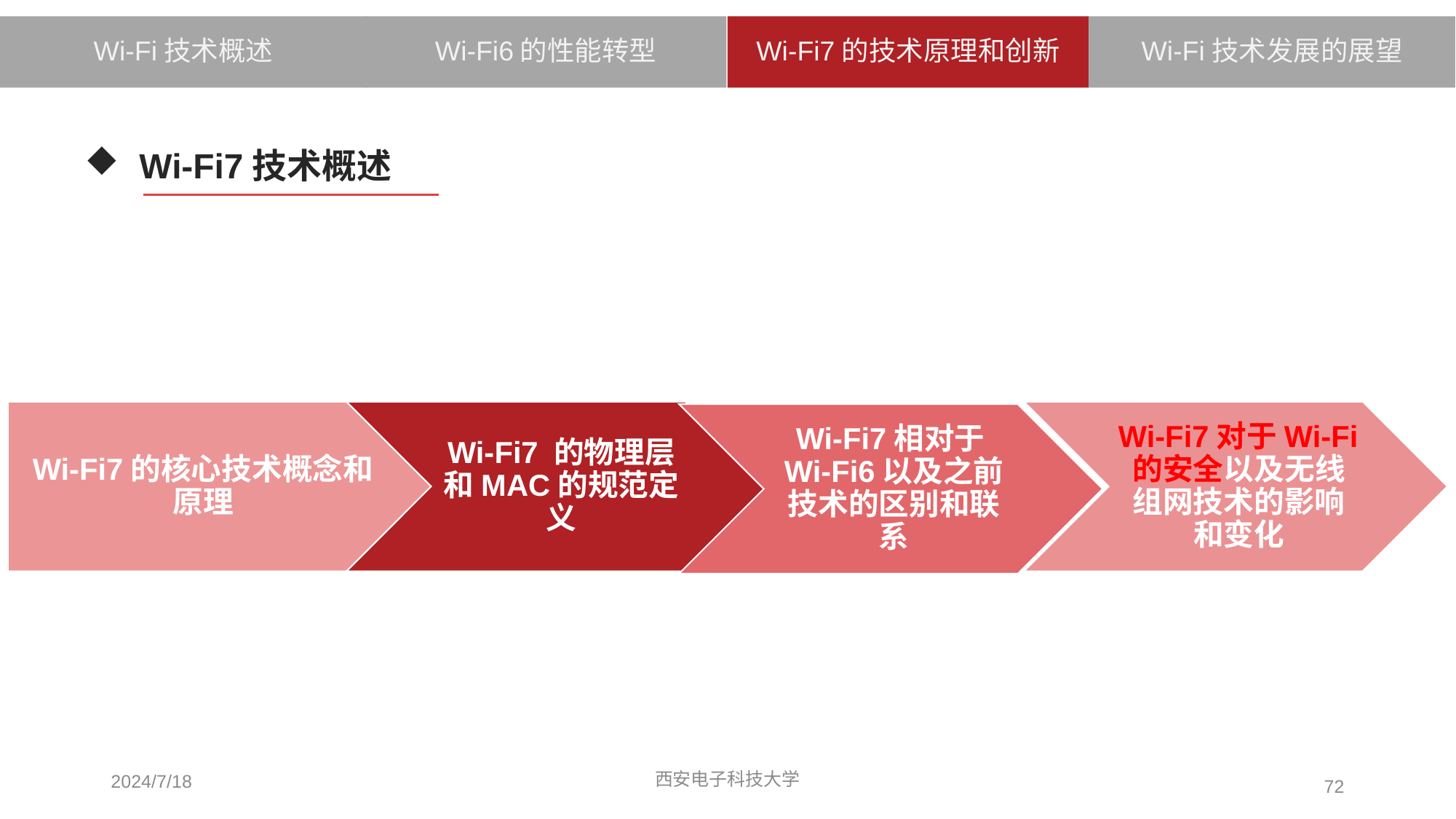

Wi-Fi6的性能转型
Wi-Fi7的技术原理和创新
Wi-Fi技术发展的展望
Wi-Fi技术概述
# Wi-Fi7技术概述
Wi-Fi7的核心技术概念和原理
Wi-Fi7 的物理层和MAC的规范定义
Wi-Fi7相对于Wi-Fi6以及之前技术的区别和联系
Wi-Fi7对于Wi-Fi的安全以及无线组网技术的影响和变化
2024/7/18
西安电子科技大学
72